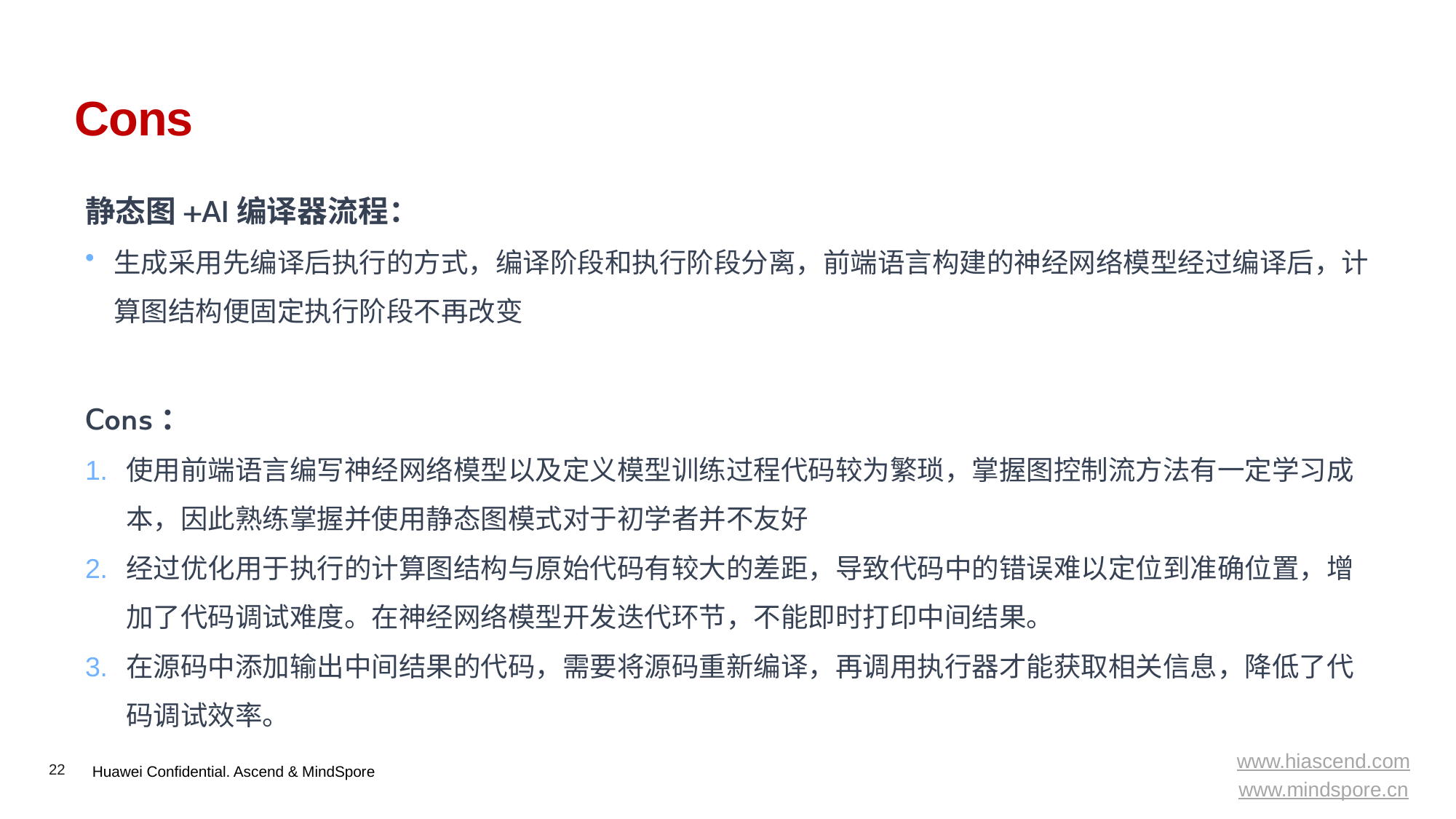

# Cons
静态图+AI编译器流程：
生成采用先编译后执行的方式，编译阶段和执行阶段分离，前端语言构建的神经网络模型经过编译后，计算图结构便固定执行阶段不再改变

Cons：
使用前端语言编写神经网络模型以及定义模型训练过程代码较为繁琐，掌握图控制流方法有一定学习成本，因此熟练掌握并使用静态图模式对于初学者并不友好
经过优化用于执行的计算图结构与原始代码有较大的差距，导致代码中的错误难以定位到准确位置，增加了代码调试难度。在神经网络模型开发迭代环节，不能即时打印中间结果。
在源码中添加输出中间结果的代码，需要将源码重新编译，再调用执行器才能获取相关信息，降低了代码调试效率。